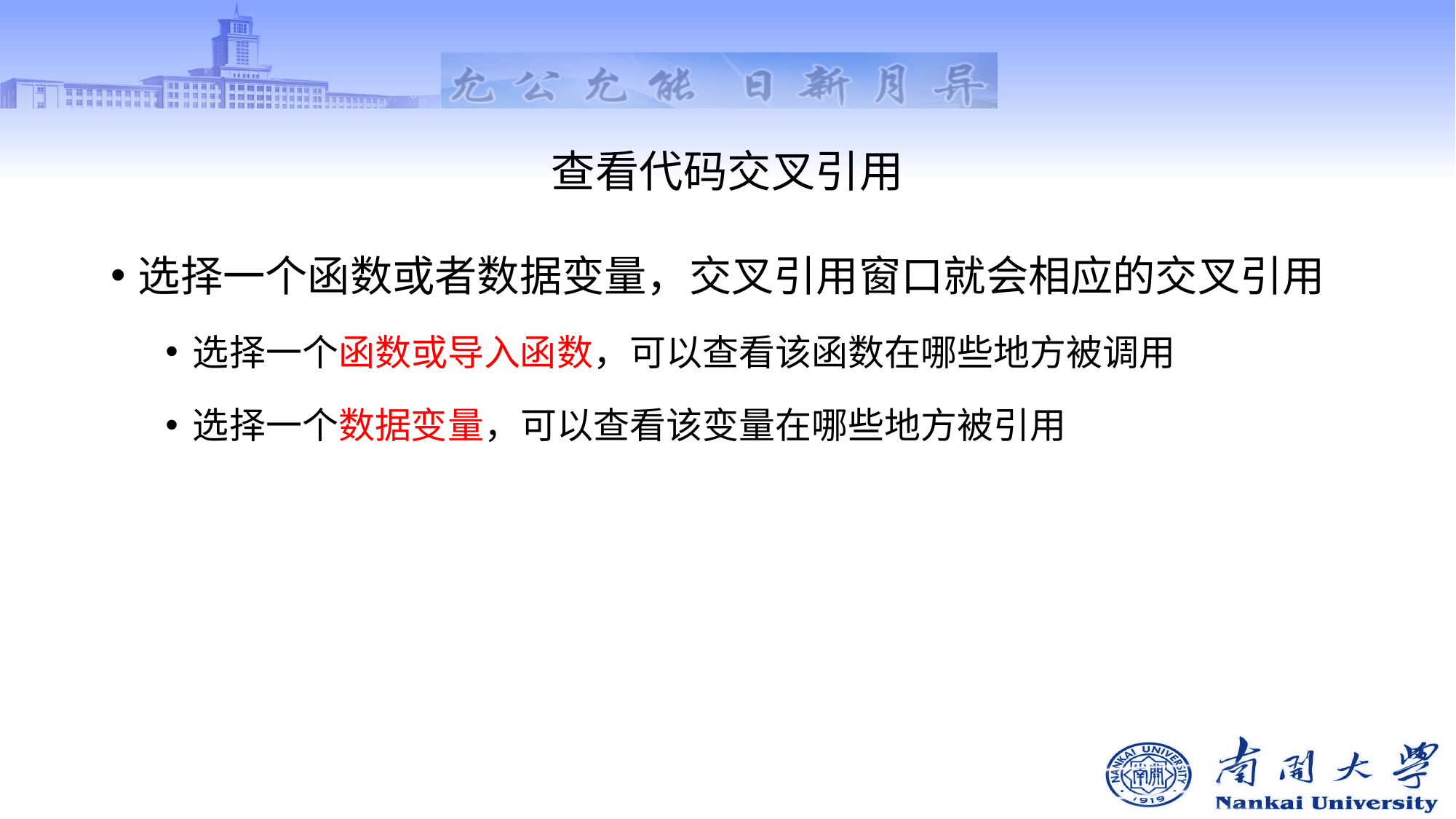

# 查看代码交叉引用
选择一个函数或者数据变量，交叉引用窗口就会相应的交叉引用
选择一个函数或导入函数，可以查看该函数在哪些地方被调用
选择一个数据变量，可以查看该变量在哪些地方被引用